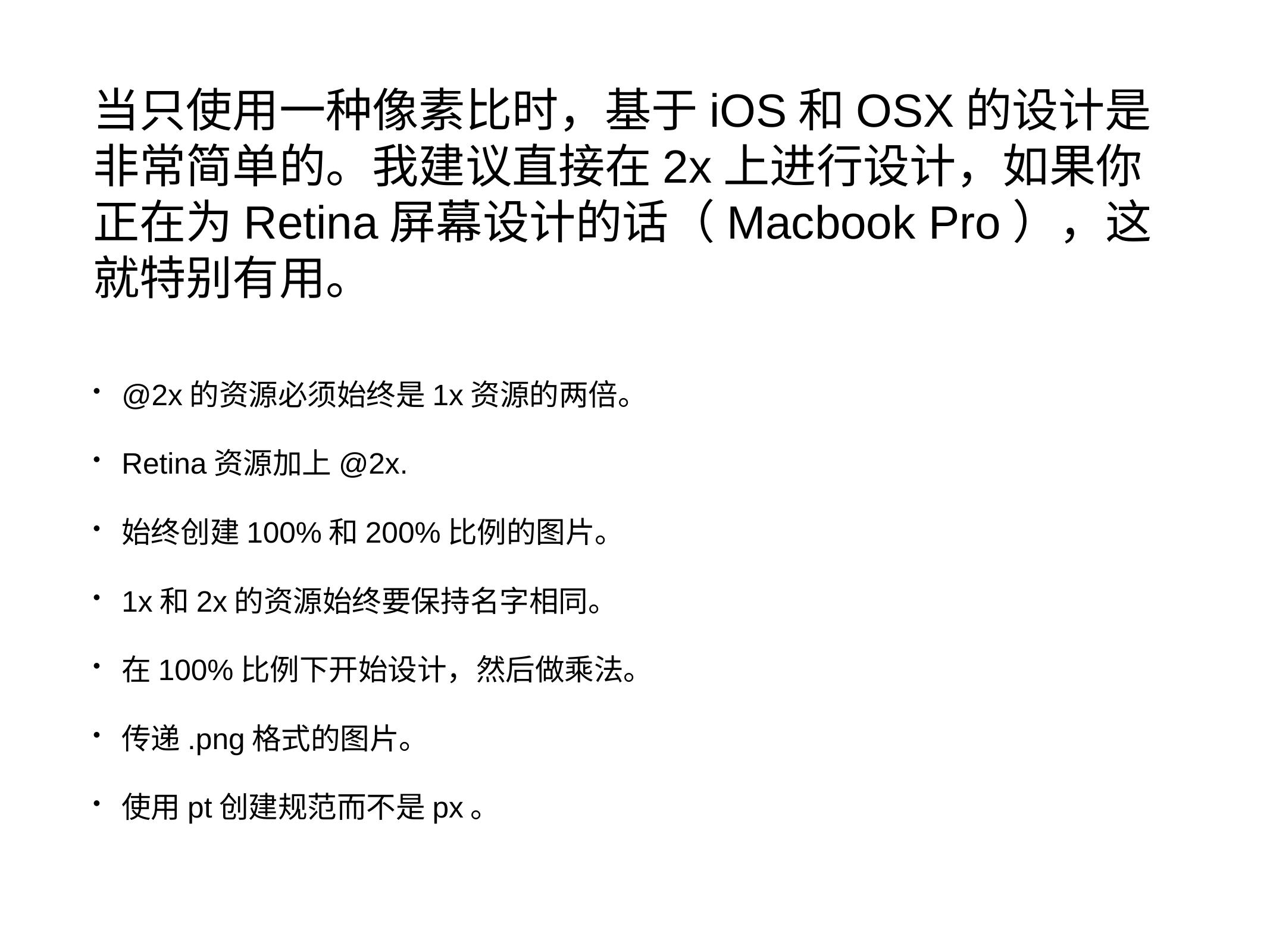

# 当只使用一种像素比时，基于iOS和OSX的设计是非常简单的。我建议直接在2x上进行设计，如果你正在为Retina屏幕设计的话（Macbook Pro），这就特别有用。
@2x的资源必须始终是1x资源的两倍。
Retina资源加上@2x.
始终创建100%和200%比例的图片。
1x和2x的资源始终要保持名字相同。
在100%比例下开始设计，然后做乘法。
传递.png格式的图片。
使用pt创建规范而不是px。